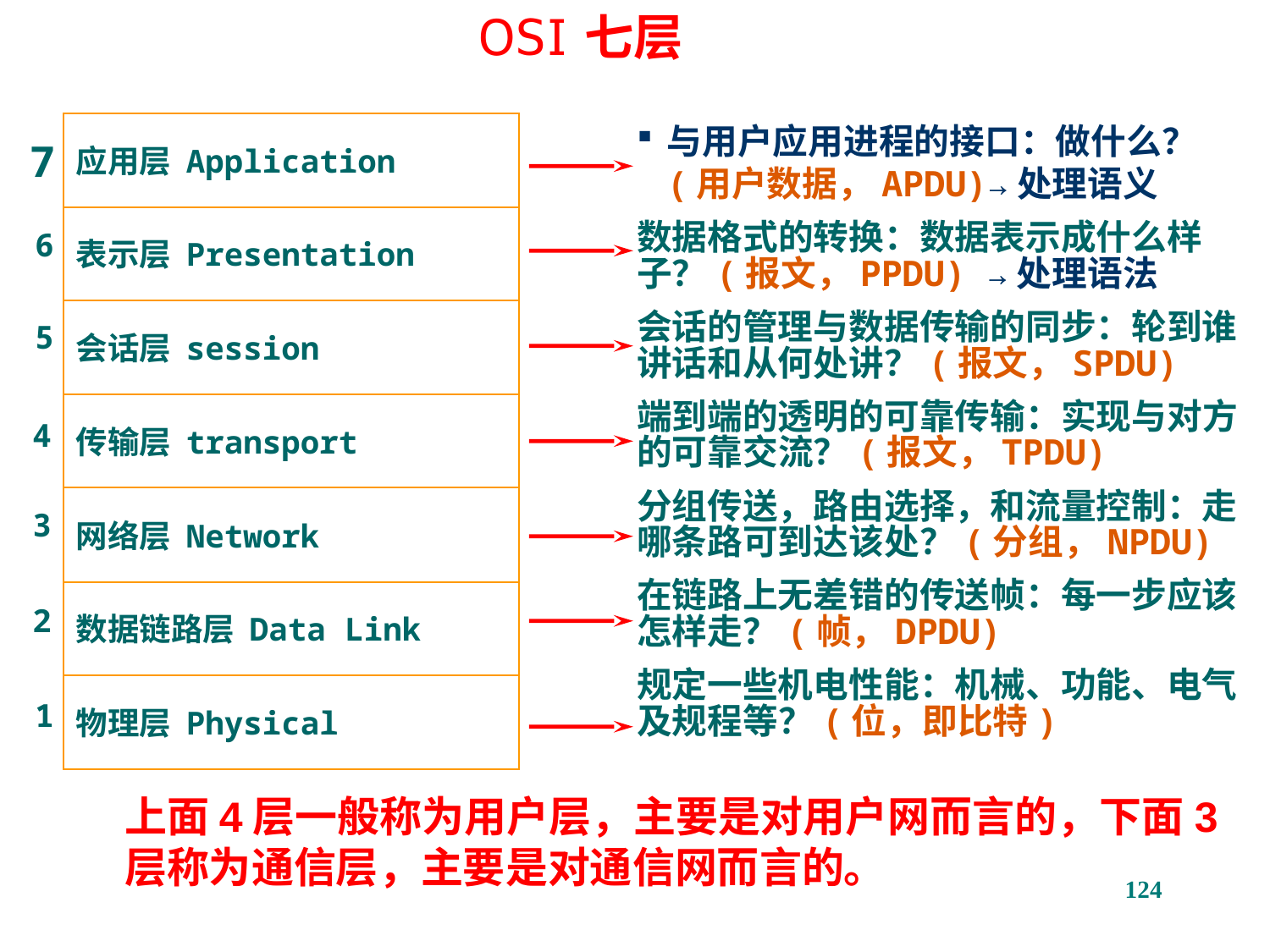

OSI七层
应用层 Application
7
6
5
4
3
2
1
表示层 Presentation
会话层 session
传输层 transport
网络层 Network
数据链路层 Data Link
物理层 Physical
与用户应用进程的接口：做什么？(用户数据，APDU)→处理语义
数据格式的转换：数据表示成什么样子？(报文，PPDU) →处理语法
会话的管理与数据传输的同步：轮到谁讲话和从何处讲？(报文，SPDU)
端到端的透明的可靠传输：实现与对方的可靠交流？(报文，TPDU)
分组传送，路由选择，和流量控制：走哪条路可到达该处？(分组，NPDU)
在链路上无差错的传送帧：每一步应该怎样走？(帧，DPDU)
规定一些机电性能：机械、功能、电气及规程等？(位，即比特)

上面4层一般称为用户层，主要是对用户网而言的，下面3层称为通信层，主要是对通信网而言的。
124